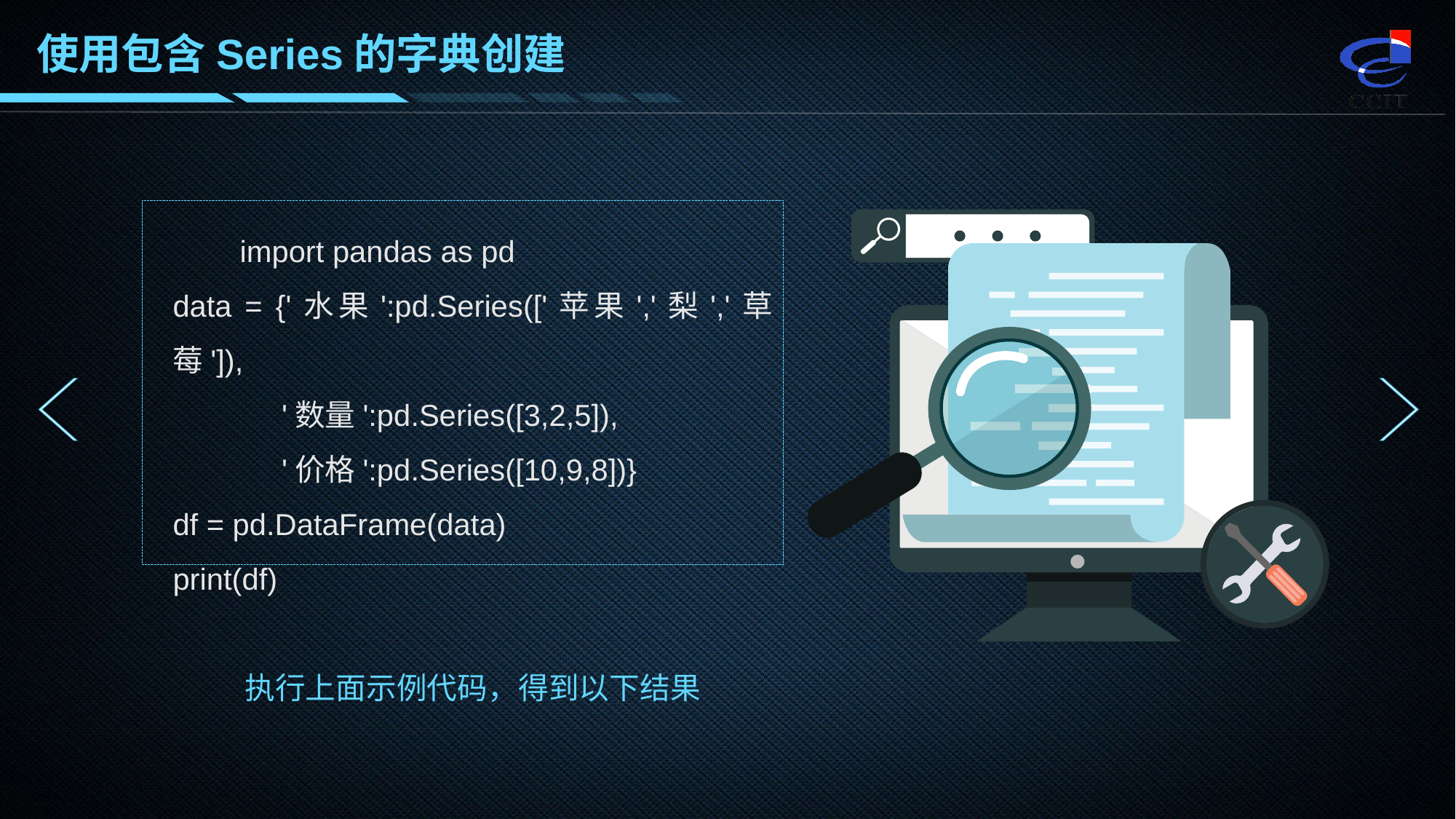

使用包含Series的字典创建

        import pandas as pd
data = {'水果':pd.Series(['苹果','梨','草莓']),
             '数量':pd.Series([3,2,5]),
             '价格':pd.Series([10,9,8])}
df = pd.DataFrame(data)
print(df)

执行上面示例代码，得到以下结果